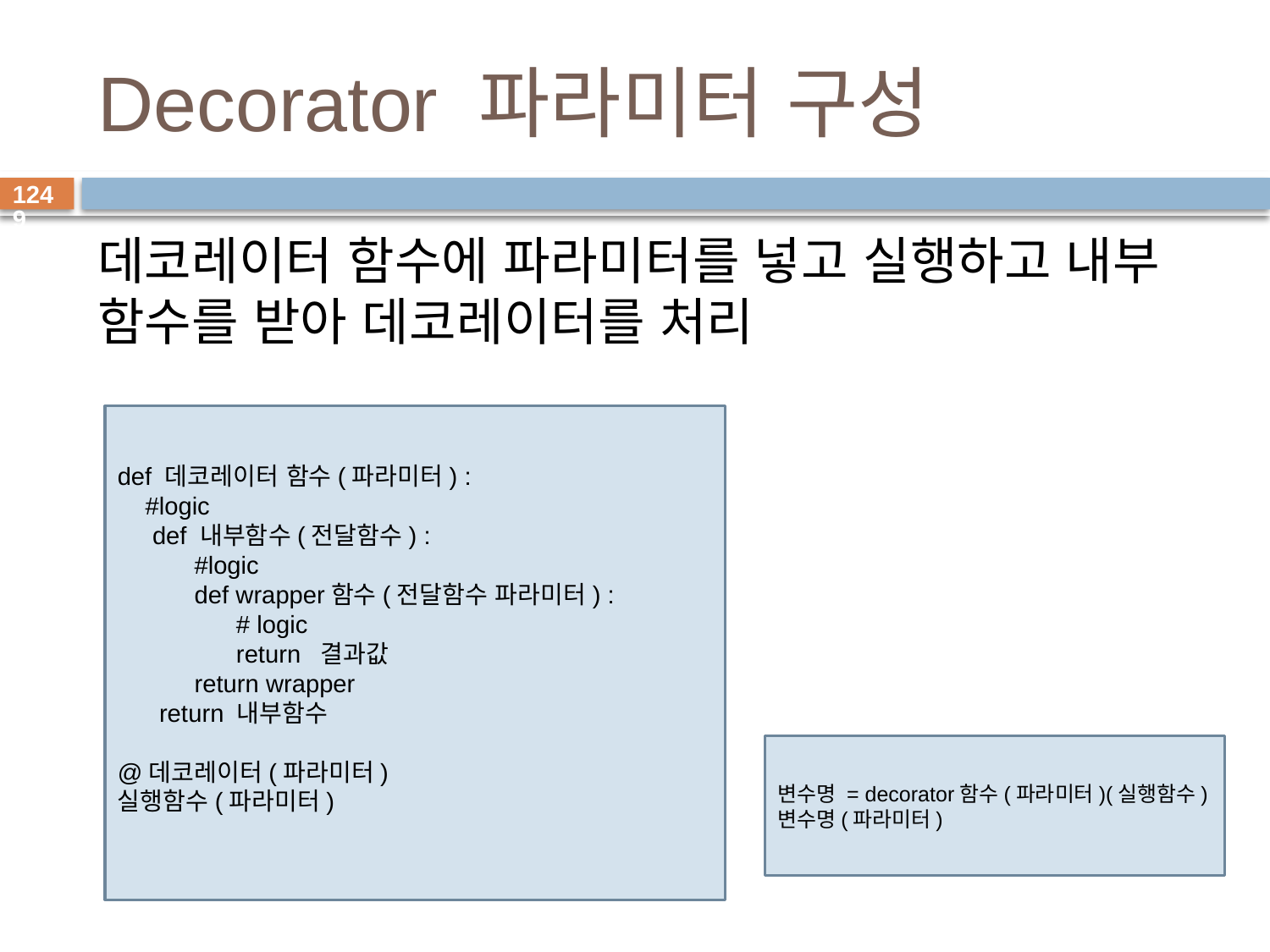

# Decorator 파라미터 구성
1249
데코레이터 함수에 파라미터를 넣고 실행하고 내부 함수를 받아 데코레이터를 처리
def 데코레이터 함수(파라미터) :
    #logic
     def 내부함수(전달함수) :
           #logic
           def wrapper함수(전달함수 파라미터) :
                 # logic
                 return  결과값
           return wrapper
      return 내부함수

@데코레이터(파라미터)
실행함수(파라미터)

변수명 = decorator함수(파라미터)(실행함수)
변수명(파라미터)